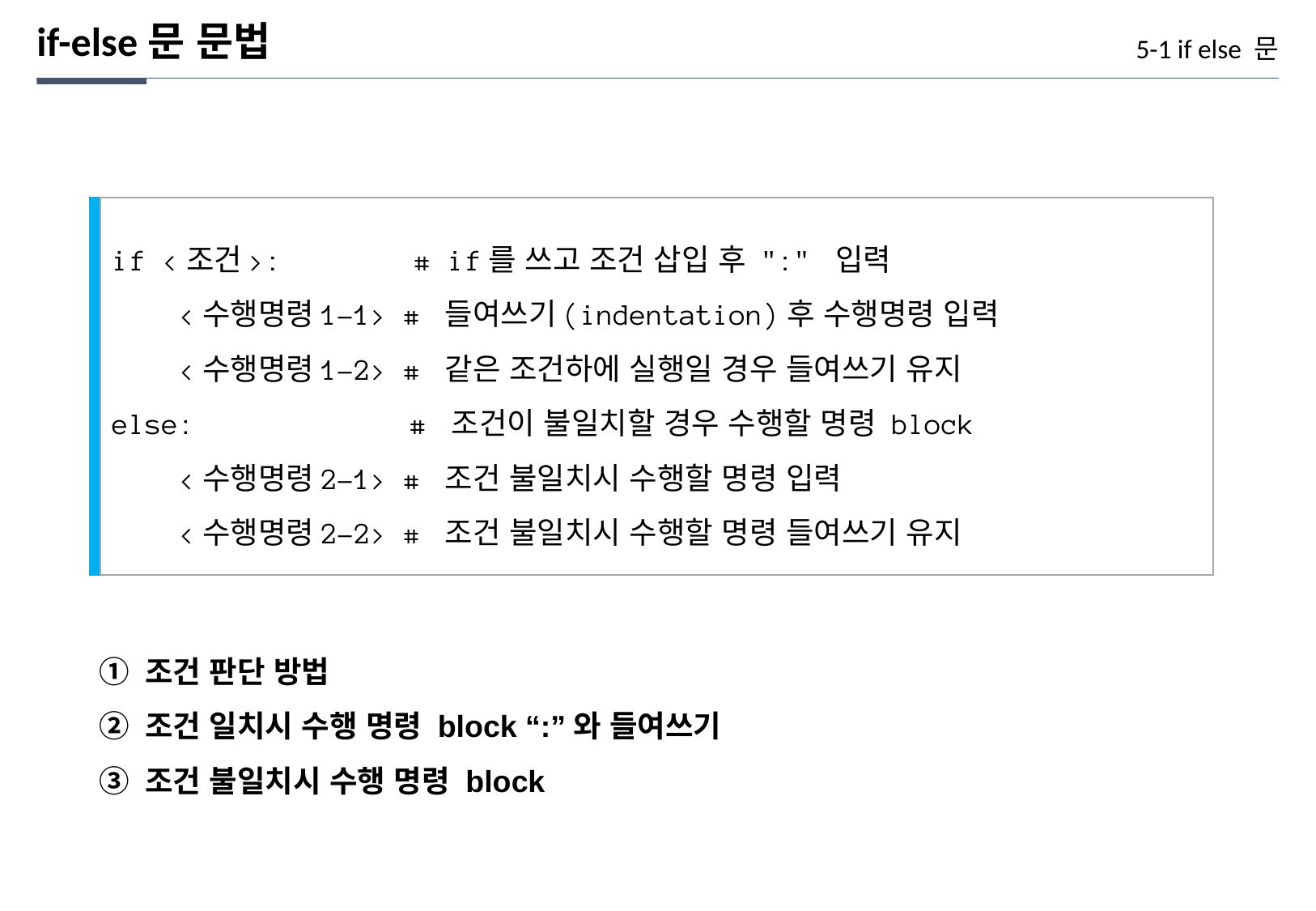

if-else문 문법
5-1 if else 문

if <조건>:        # if를 쓰고 조건 삽입 후 ":" 입력
    <수행명령1-1> # 들여쓰기(indentation)후 수행명령 입력
    <수행명령1-2> # 같은 조건하에 실행일 경우 들여쓰기 유지
else:             # 조건이 불일치할 경우 수행할 명령 block
    <수행명령2-1> # 조건 불일치시 수행할 명령 입력
    <수행명령2-2> # 조건 불일치시 수행할 명령 들여쓰기 유지
① 조건 판단 방법
② 조건 일치시 수행 명령 block “:”와 들여쓰기
③ 조건 불일치시 수행 명령 block